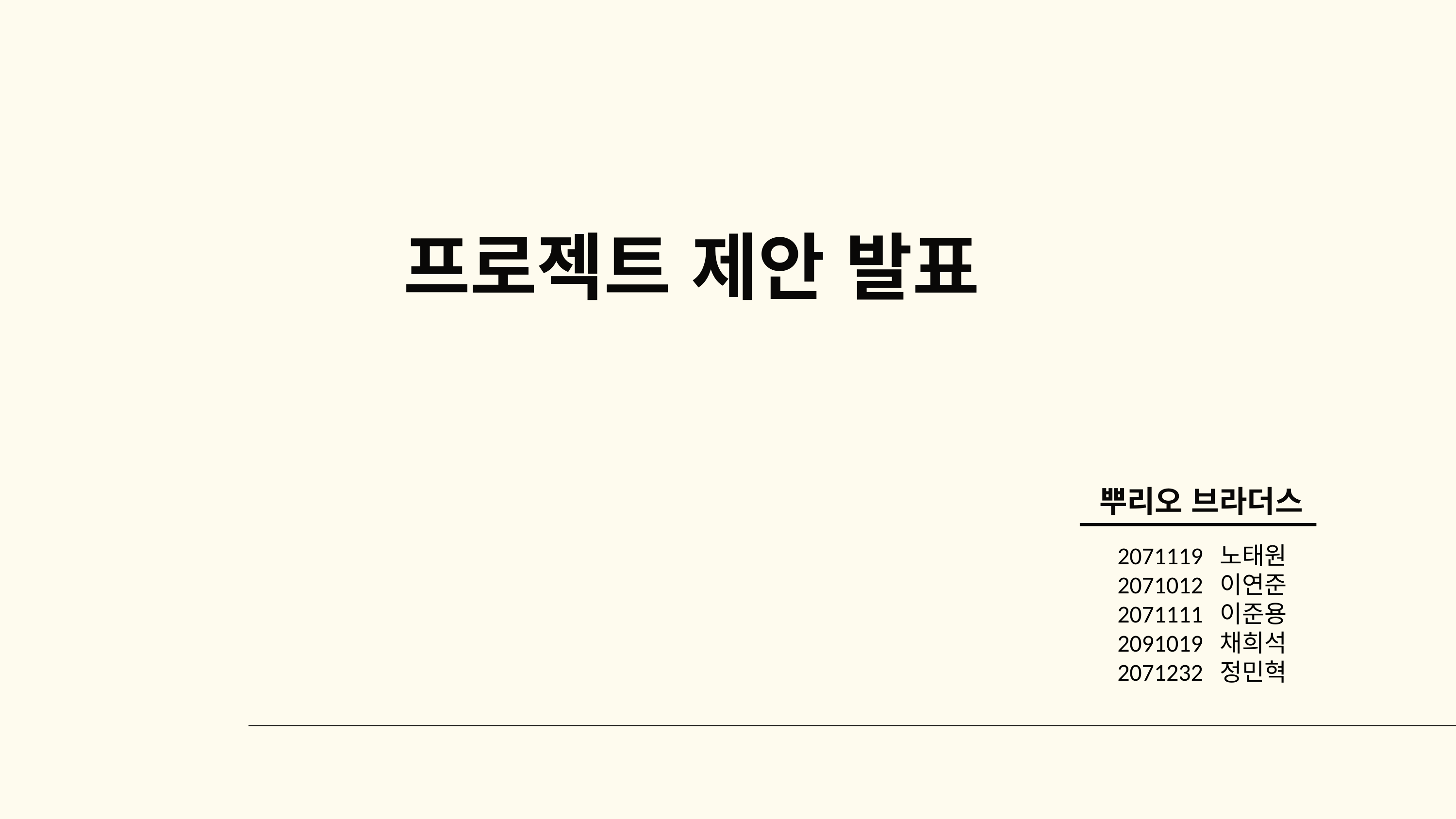

프로젝트 제안 발표
뿌리오 브라더스

2071119  노태원
2071012  이연준
2071111  이준용
2091019  채희석
2071232  정민혁